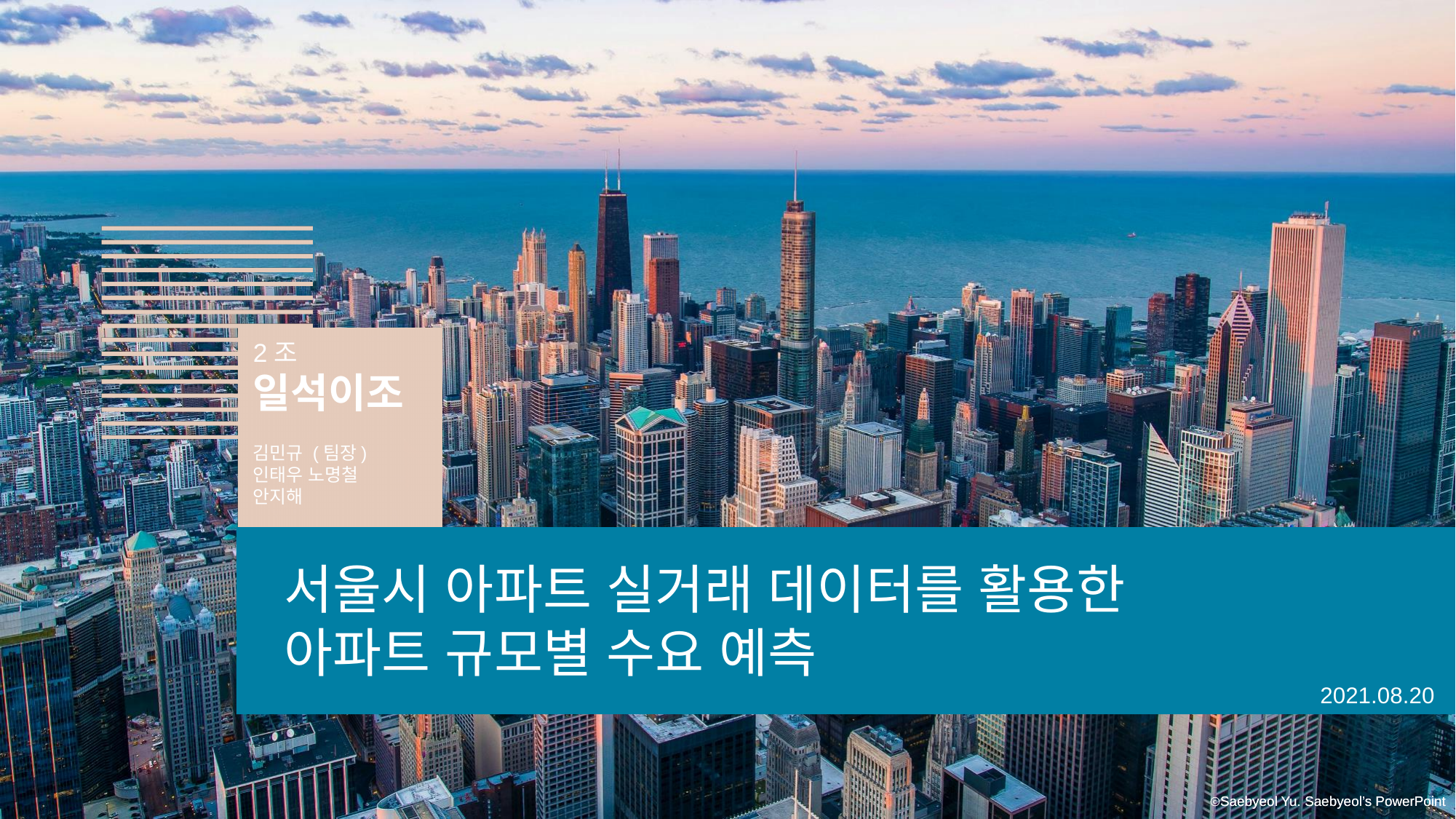

2조
일석이조

김민규 (팀장)
인태우 노명철
안지해

서울시 아파트 실거래 데이터를 활용한
아파트 규모별 수요 예측
2021.08.20
ⓒSaebyeol Yu. Saebyeol’s PowerPoint